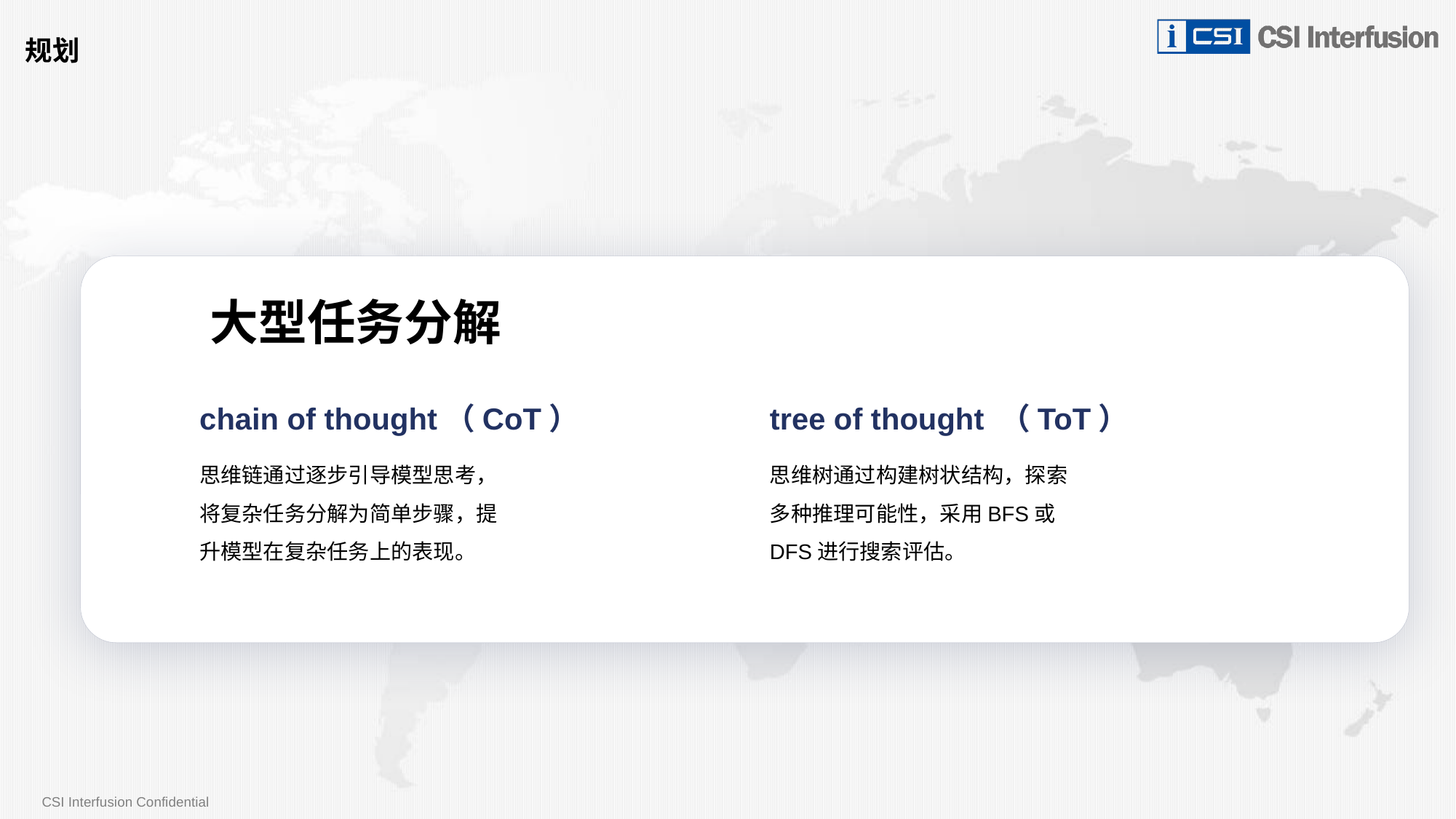

规划

# 大型任务分解
chain of thought（CoT）
tree of thought （ToT）
思维链通过逐步引导模型思考，将复杂任务分解为简单步骤，提升模型在复杂任务上的表现。
思维树通过构建树状结构，探索多种推理可能性，采用BFS或DFS进行搜索评估。